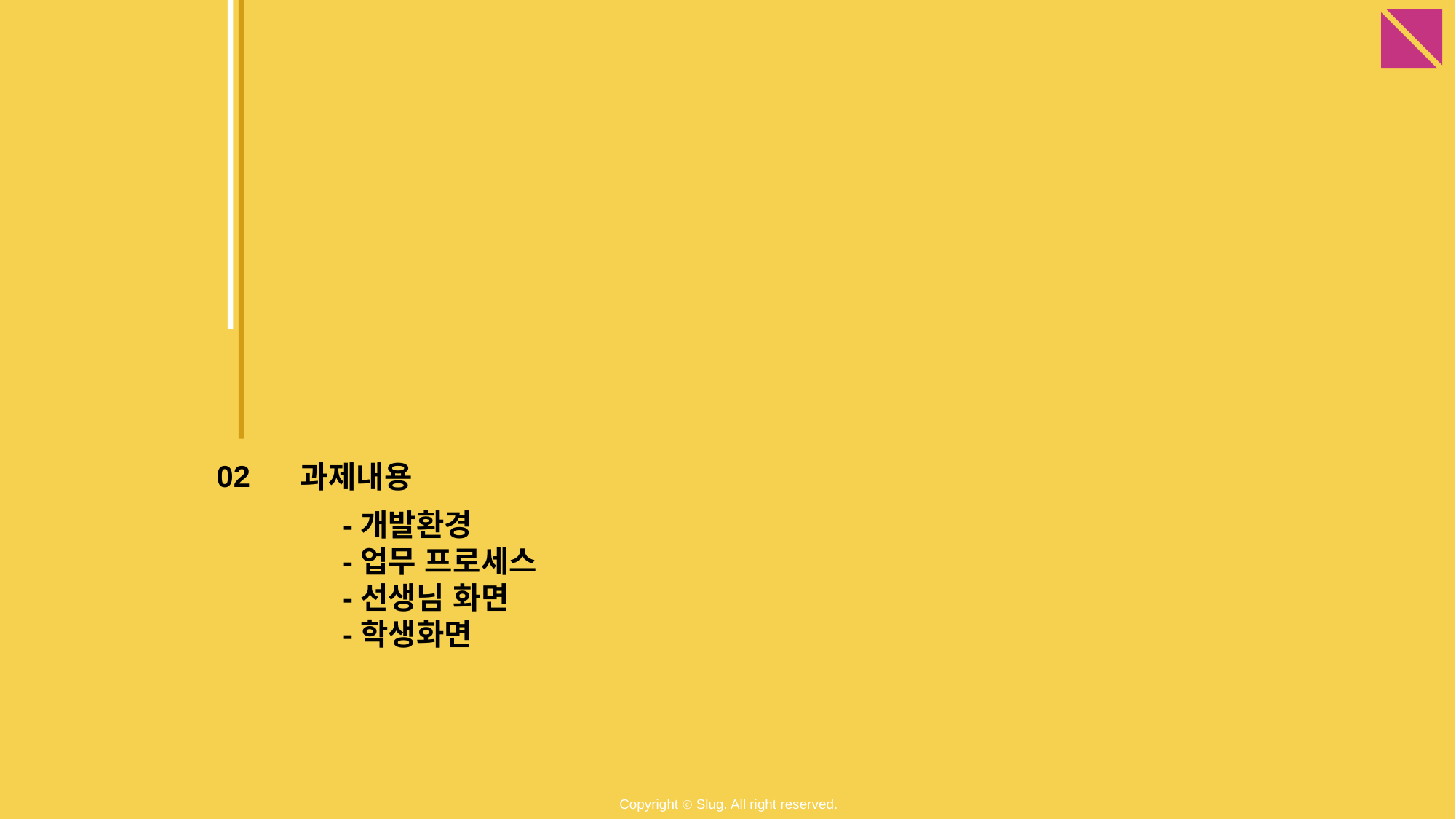

02
과제내용
-개발환경
-업무 프로세스
-선생님 화면
-학생화면
Copyright ⓒ Slug. All right reserved.